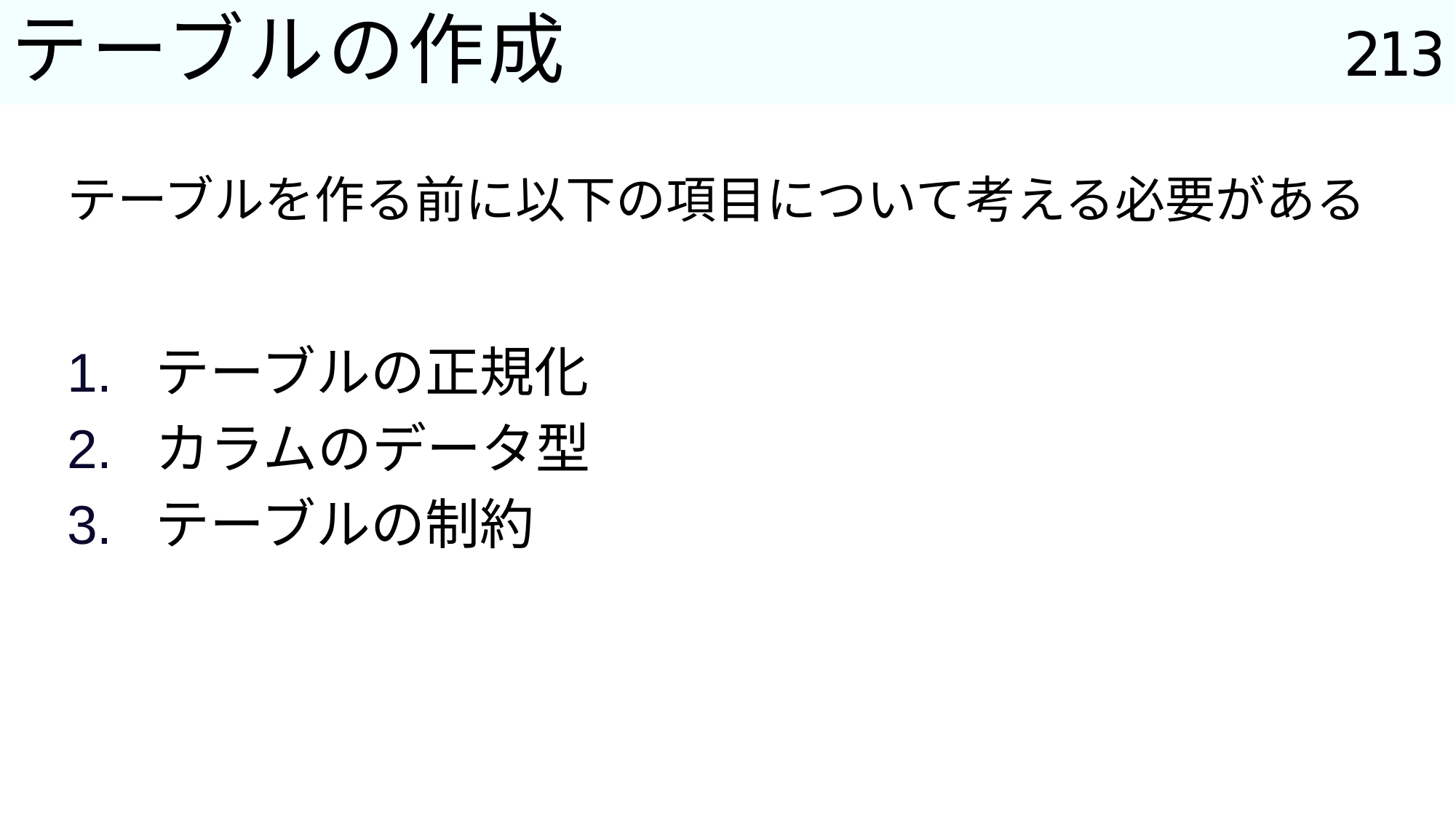

213
# テーブルの作成
テーブルを作る前に以下の項目について考える必要がある

テーブルの正規化
カラムのデータ型
テーブルの制約